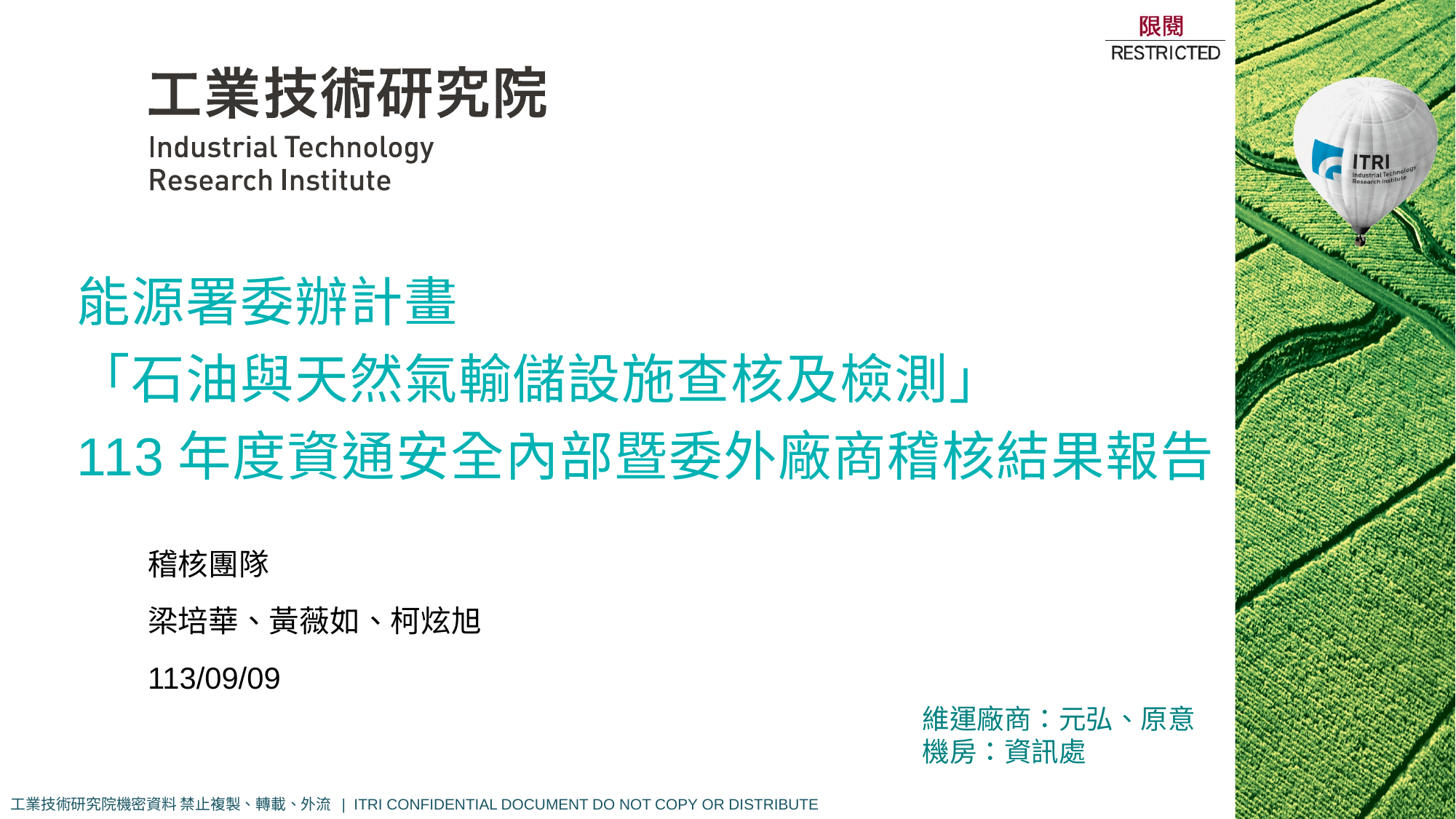

# 能源署委辦計畫 「石油與天然氣輸儲設施查核及檢測」 113年度資通安全內部暨委外廠商稽核結果報告
稽核團隊
梁培華、黃薇如、柯炫旭
113/09/09
維運廠商：元弘、原意
機房：資訊處